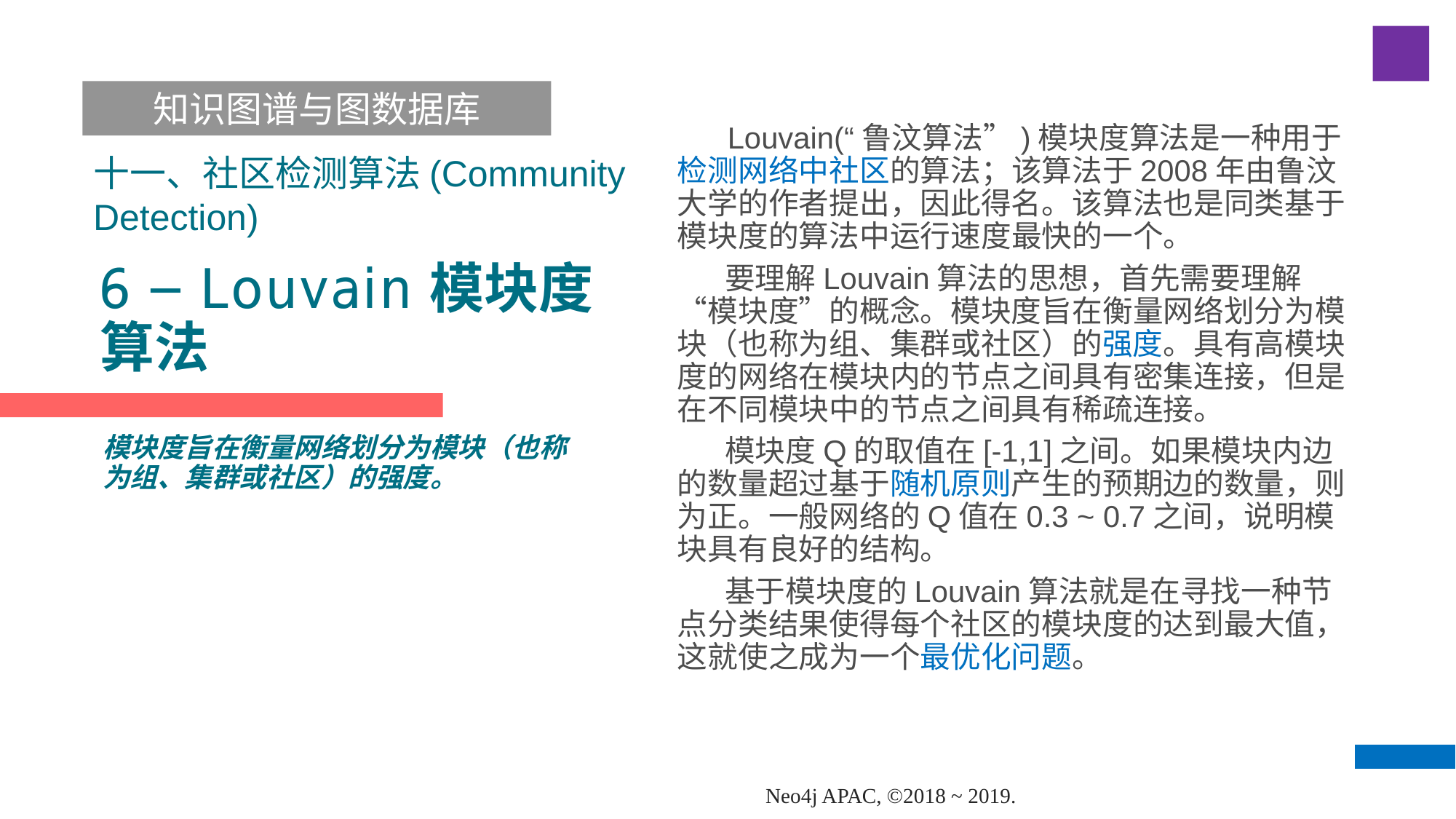

知识图谱与图数据库
      Louvain(“鲁汶算法”)模块度算法是一种用于检测网络中社区的算法；该算法于2008年由鲁汶大学的作者提出，因此得名。该算法也是同类基于模块度的算法中运行速度最快的一个。
      要理解Louvain算法的思想，首先需要理解“模块度”的概念。模块度旨在衡量网络划分为模块（也称为组、集群或社区）的强度。具有高模块度的网络在模块内的节点之间具有密集连接，但是在不同模块中的节点之间具有稀疏连接。
      模块度Q的取值在[-1,1]之间。如果模块内边的数量超过基于随机原则产生的预期边的数量，则为正。一般网络的Q值在0.3 ~ 0.7之间，说明模块具有良好的结构。
      基于模块度的Louvain算法就是在寻找一种节点分类结果使得每个社区的模块度的达到最大值，这就使之成为一个最优化问题。
十一、社区检测算法(Community Detection)
# 6 – Louvain模块度算法
模块度旨在衡量网络划分为模块（也称为组、集群或社区）的强度。